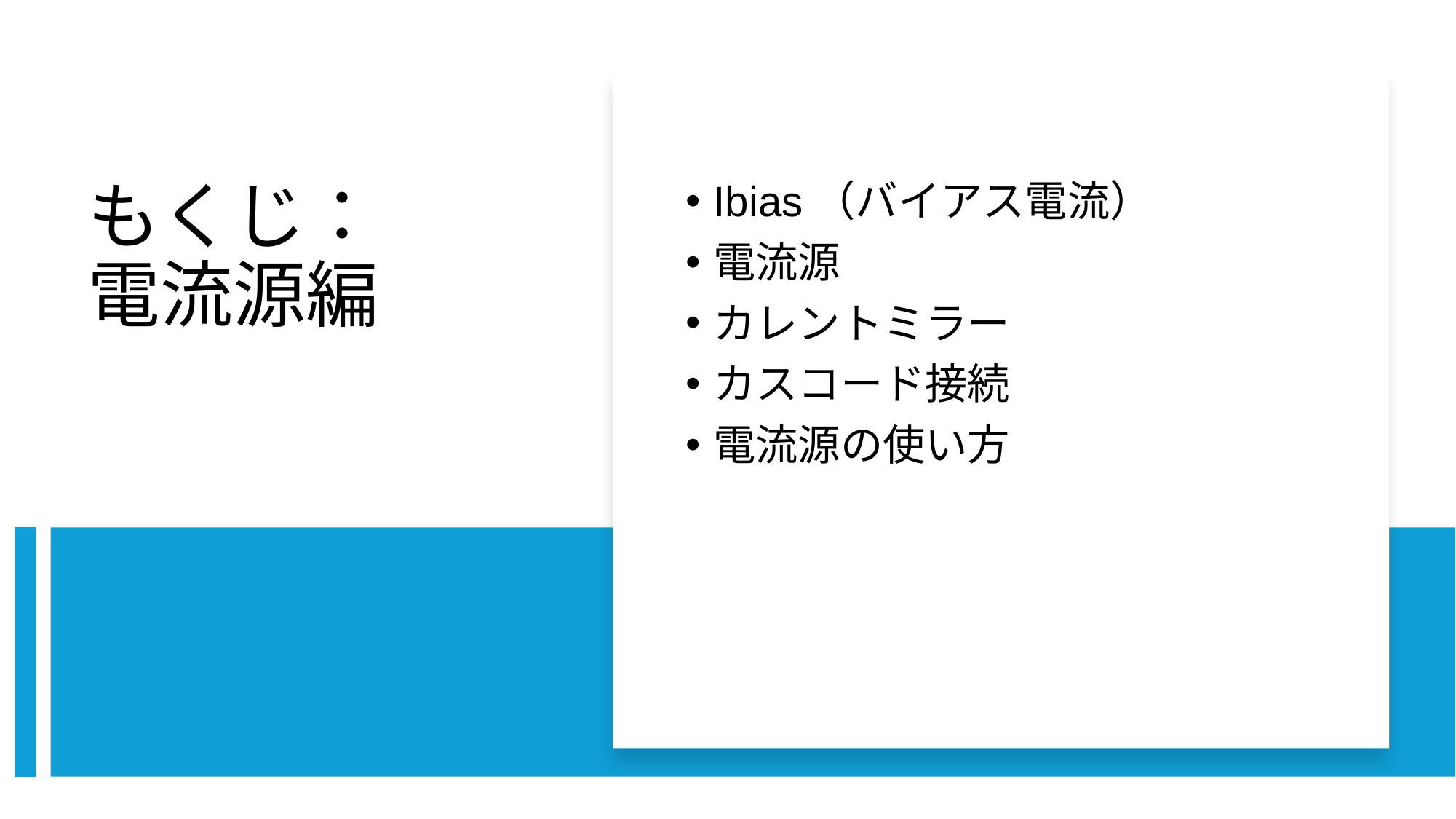

Ibias（バイアス電流）
電流源
カレントミラー
カスコード接続
電流源の使い方
# もくじ： 電流源編